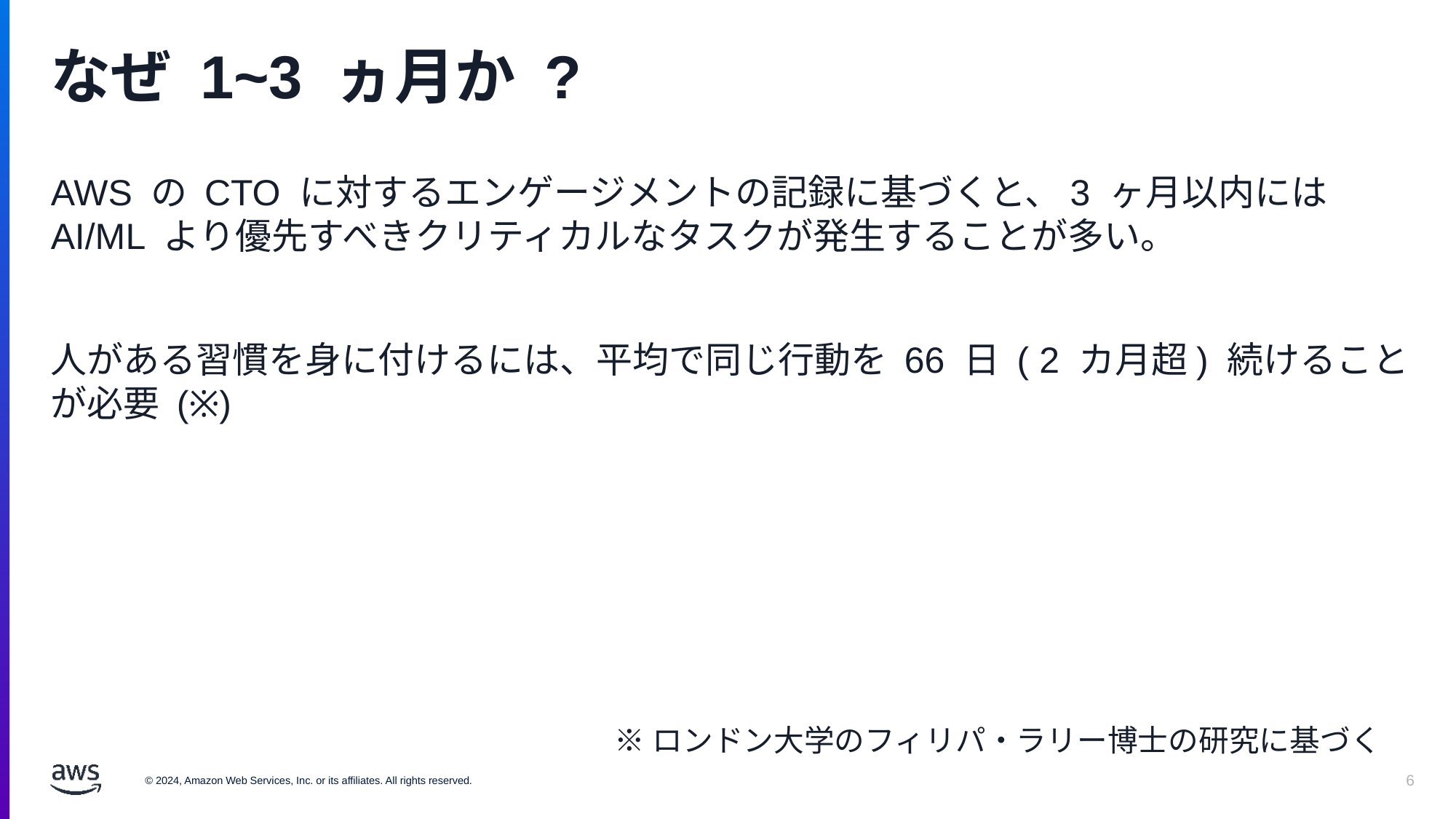

# なぜ 1~3 ヵ月か ?
AWS の CTO に対するエンゲージメントの記録に基づくと、3 ヶ月以内には AI/ML より優先すべきクリティカルなタスクが発生することが多い。

人がある習慣を身に付けるには、平均で同じ行動を 66 日 ( 2 カ月超) 続けることが必要 (※)

※ロンドン大学のフィリパ・ラリー博士の研究に基づく
6